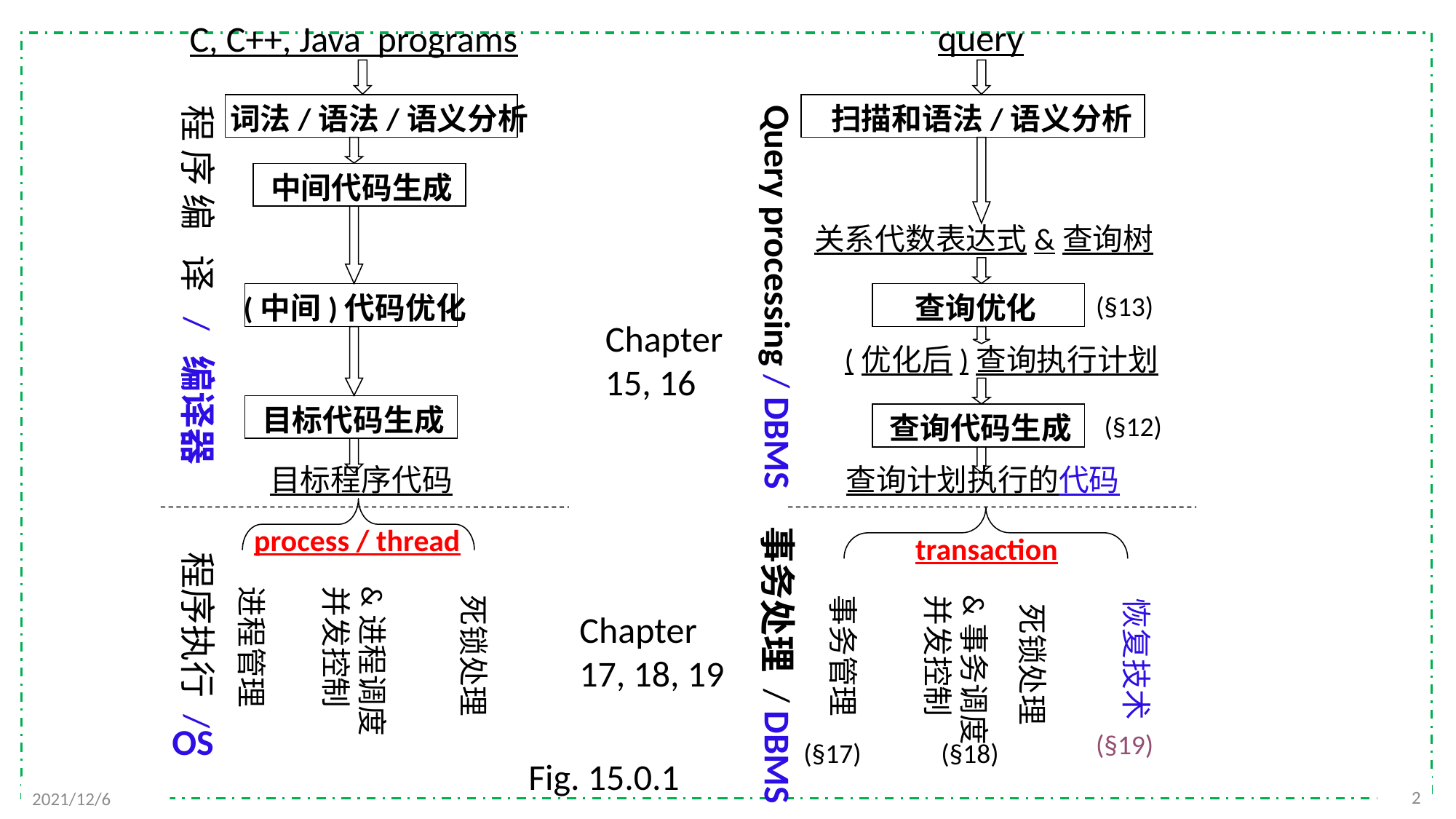

query
C, C++, Java  programs

程 序 编   译  /  编译器
词法/语法/语义分析
Query processing / DBMS
扫描和语法/语义分析

中间代码生成

关系代数表达式&查询树

 Chapter15, 16
(中间)代码优化
查询优化
(§13)

(优化后)查询执行计划

目标代码生成

查询代码生成
(§12)

目标程序代码
查询计划执行的代码

process / thread
事务处理 / DBMS
transaction
程序执行 /
进程管理
&进程调度
并发控制
死锁处理
事务管理
&事务调度
并发控制
恢复技术
死锁处理
Chapter 17, 18, 19
OS
(§19)
(§17)
(§18)
Fig. 15.0.1
2
2021/12/6